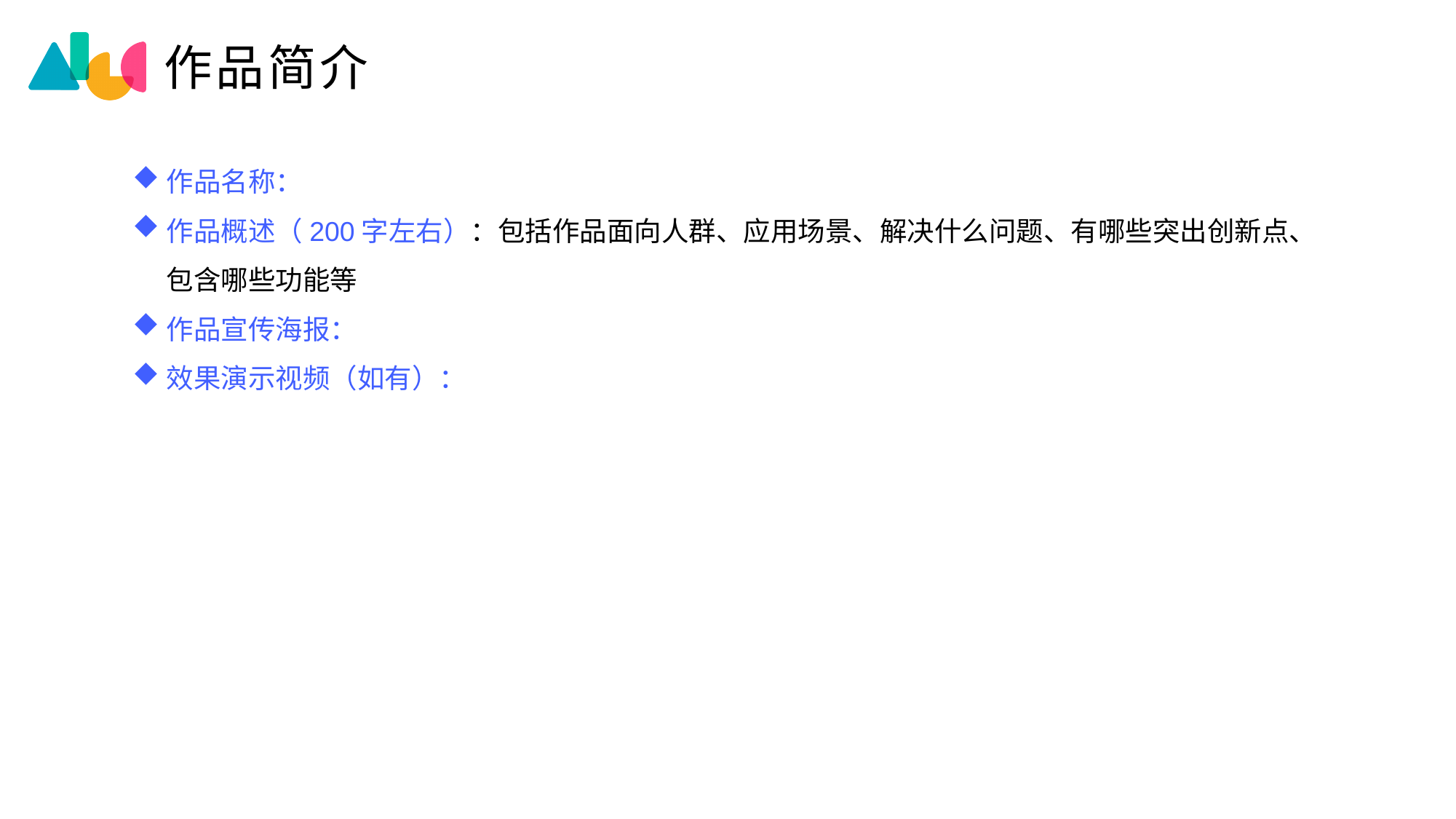

作品简介
作品名称：
作品概述（200字左右）：包括作品面向人群、应用场景、解决什么问题、有哪些突出创新点、包含哪些功能等
作品宣传海报：
效果演示视频（如有）：